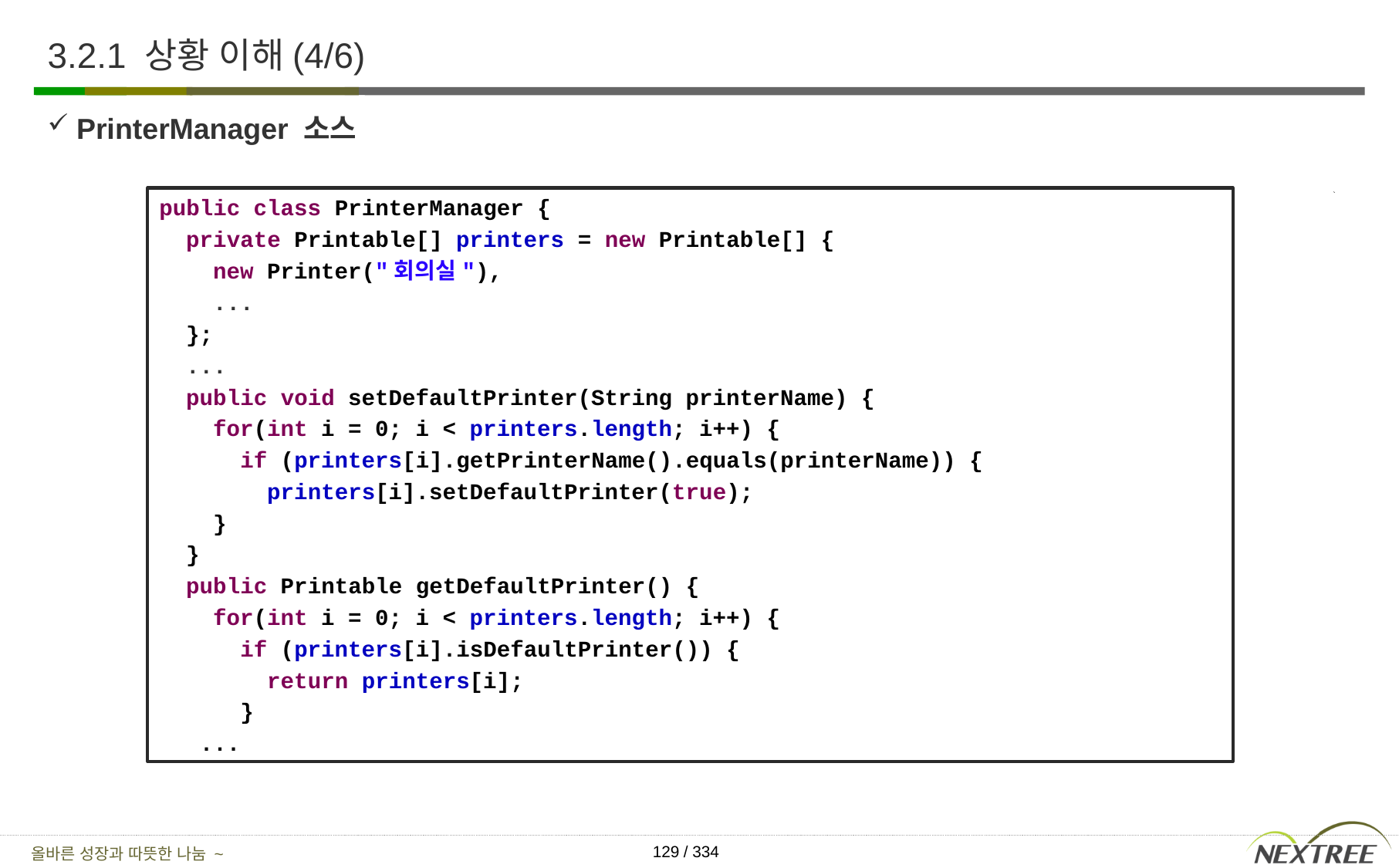

# 3.2.1 상황 이해(4/6)
PrinterManager 소스
public class PrinterManager {
  private Printable[] printers = new Printable[] {
    new Printer("회의실"),
    ...
  };
  ...
  public void setDefaultPrinter(String printerName) {
    for(int i = 0; i < printers.length; i++) {
      if (printers[i].getPrinterName().equals(printerName)) {
        printers[i].setDefaultPrinter(true);
    }
  }
  public Printable getDefaultPrinter() {
    for(int i = 0; i < printers.length; i++) {
      if (printers[i].isDefaultPrinter()) {
        return printers[i];
      }
   ...